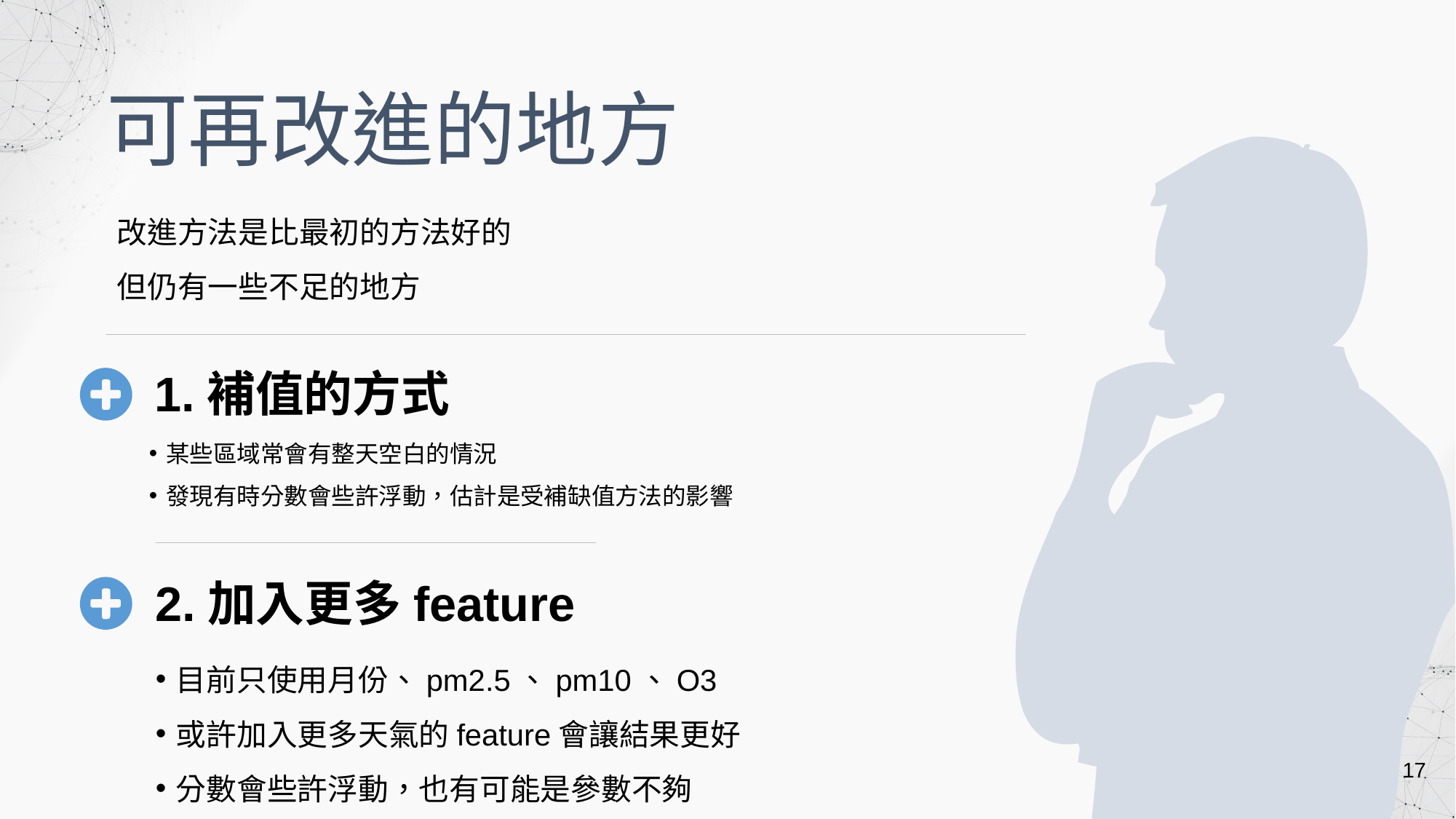

可再改進的地方

改進方法是比最初的方法好的
但仍有一些不足的地方

1.補值的方式
某些區域常會有整天空白的情況
發現有時分數會些許浮動，估計是受補缺值方法的影響
2.加入更多feature
目前只使用月份、pm2.5、pm10、O3
或許加入更多天氣的feature會讓結果更好
分數會些許浮動，也有可能是參數不夠

17